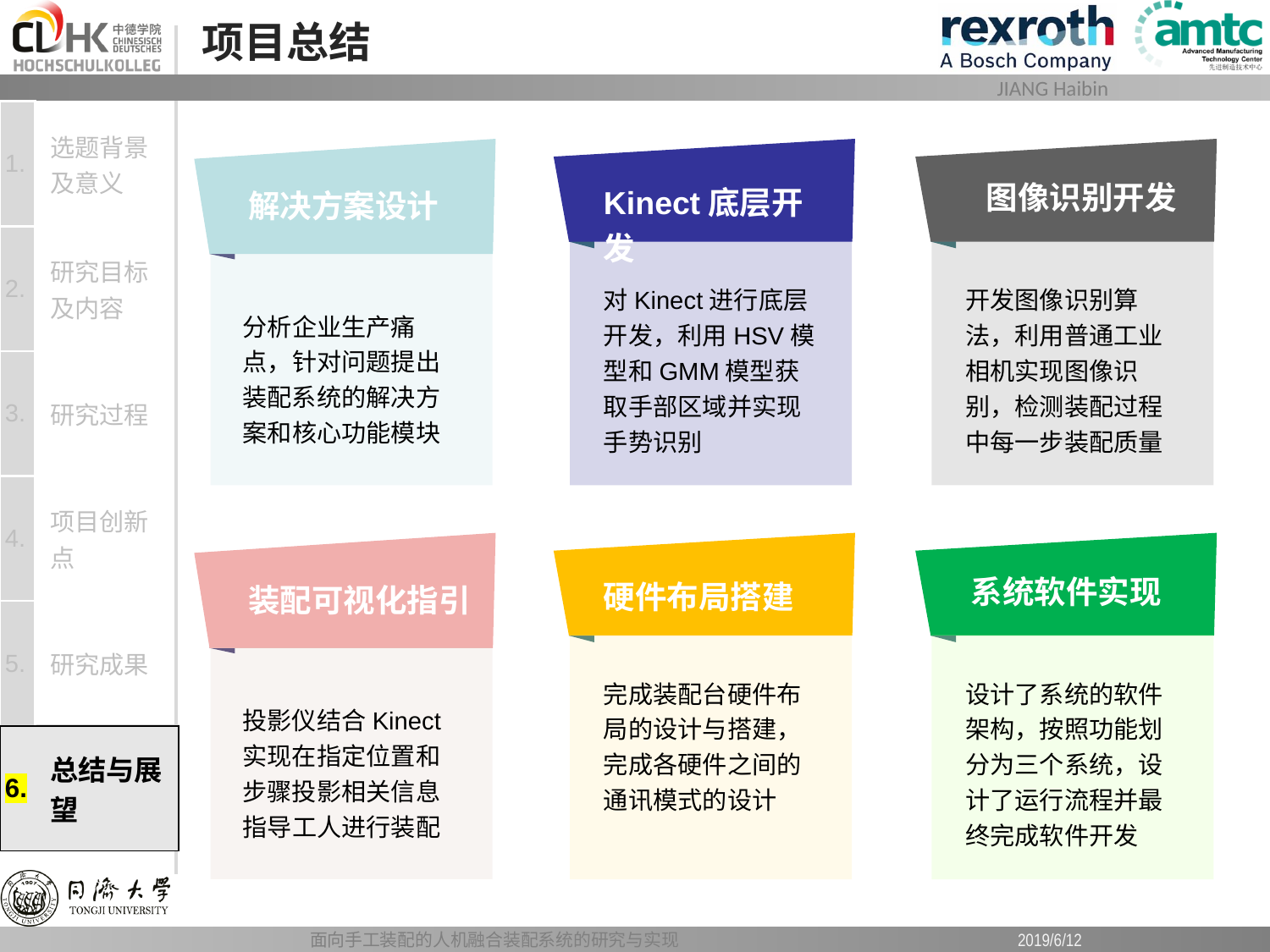

# 项目总结
| 1. | 选题背景及意义 |
| --- | --- |
| 2. | 研究目标及内容 |
| 3. | 研究过程 |
| 4. | 项目创新点 |
| 5. | 研究成果 |
| 6. | 总结与展望 |

图像识别开发
Kinect底层开发
解决方案设计
对Kinect进行底层开发，利用HSV模型和GMM模型获取手部区域并实现手势识别
开发图像识别算法，利用普通工业相机实现图像识别，检测装配过程中每一步装配质量
分析企业生产痛点，针对问题提出装配系统的解决方案和核心功能模块

系统软件实现
硬件布局搭建
装配可视化指引
完成装配台硬件布局的设计与搭建，完成各硬件之间的通讯模式的设计
设计了系统的软件架构，按照功能划分为三个系统，设计了运行流程并最终完成软件开发
投影仪结合Kinect实现在指定位置和步骤投影相关信息指导工人进行装配

面向手工装配的人机融合装配系统的研究与实现
2019/6/12